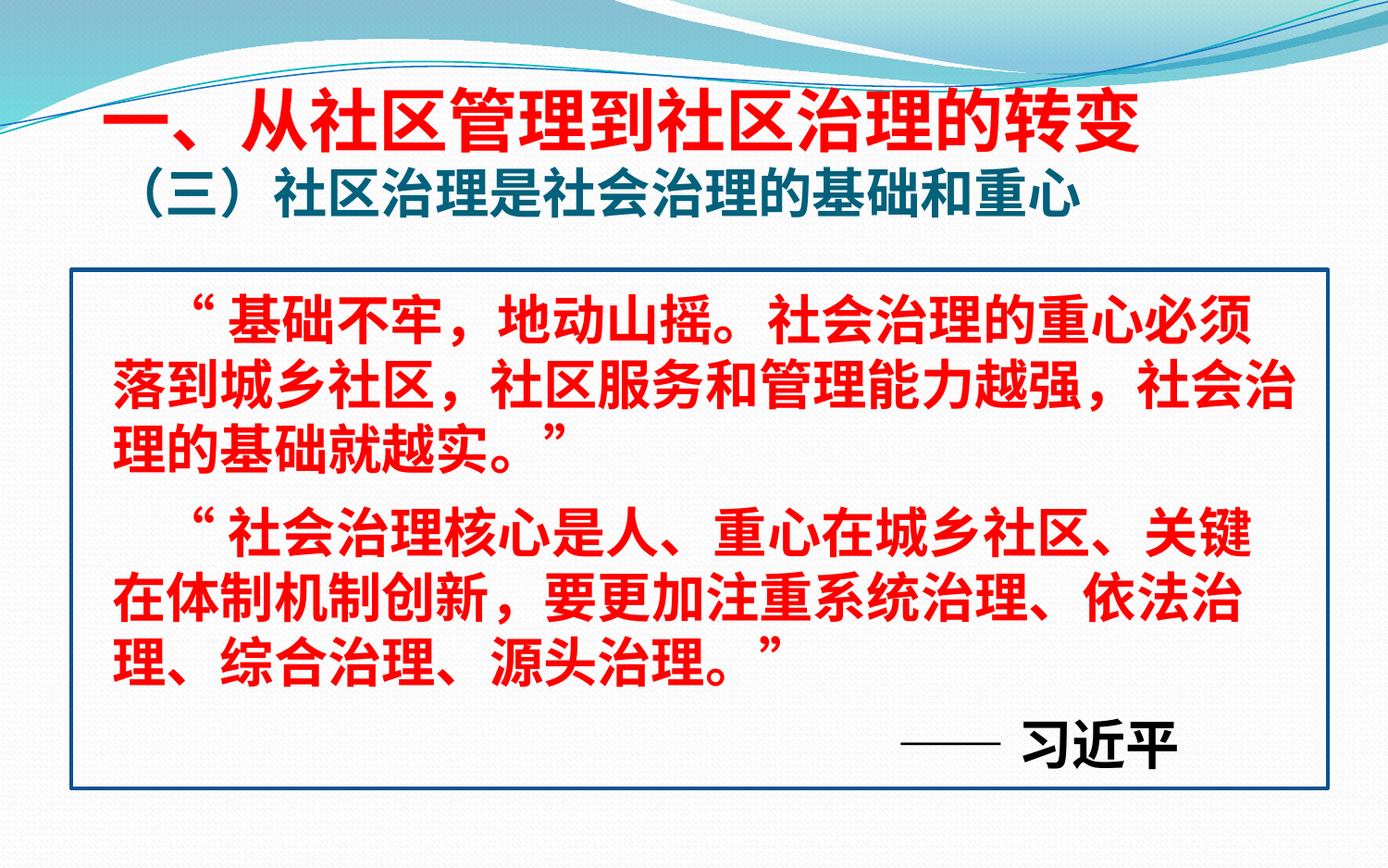

一、从社区管理到社区治理的转变
# （三）社区治理是社会治理的基础和重心

    “基础不牢，地动山摇。社会治理的重心必须落到城乡社区，社区服务和管理能力越强，社会治理的基础就越实。”

    “社会治理核心是人、重心在城乡社区、关键在体制机制创新，要更加注重系统治理、依法治理、综合治理、源头治理。”

                                                                ——习近平